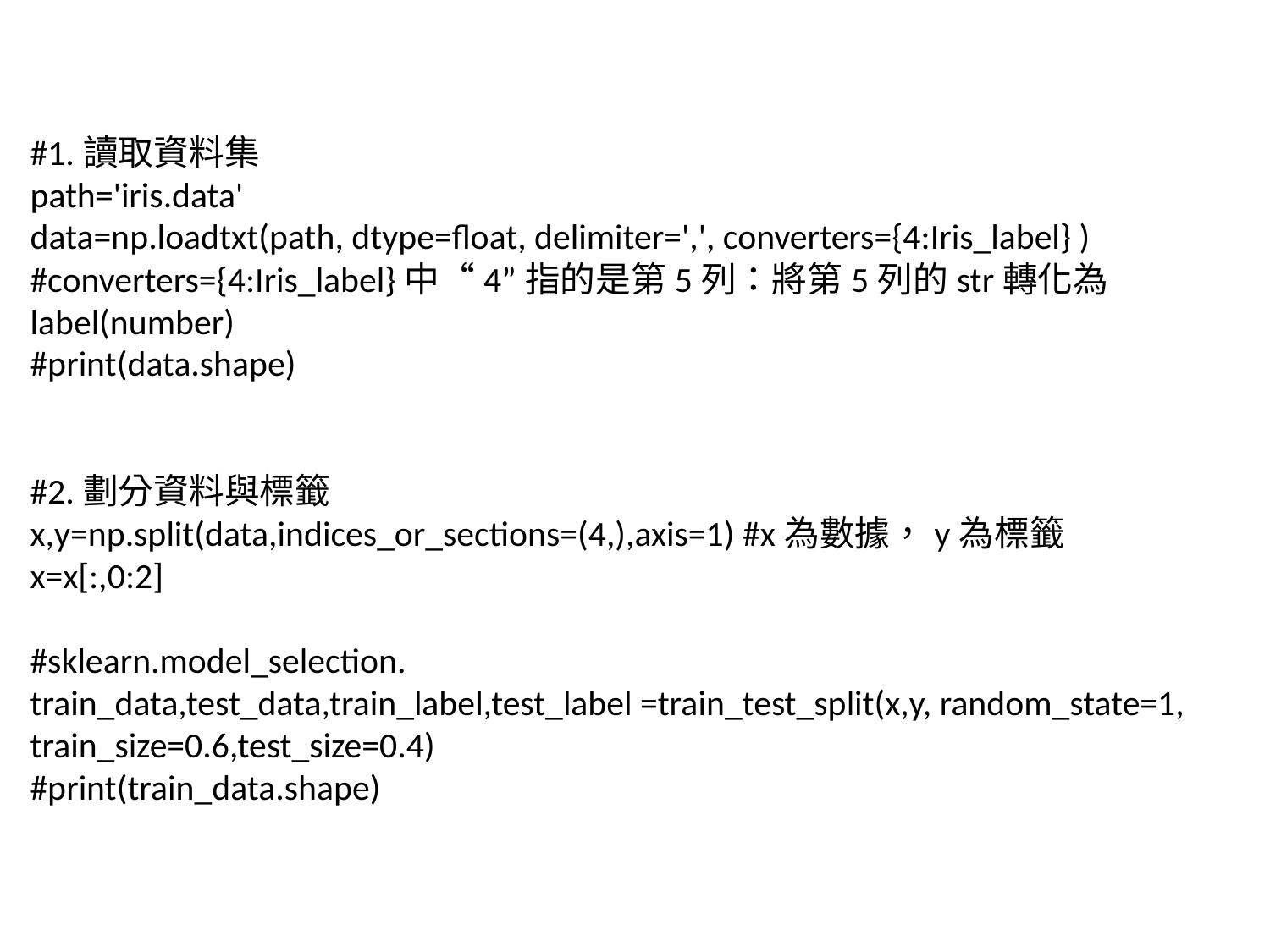

#1.讀取資料集
path='iris.data'
data=np.loadtxt(path, dtype=float, delimiter=',', converters={4:Iris_label} )
#converters={4:Iris_label}中“4”指的是第5列：將第5列的str轉化為label(number)
#print(data.shape)

#2.劃分資料與標籤
x,y=np.split(data,indices_or_sections=(4,),axis=1) #x為數據，y為標籤
x=x[:,0:2]
#sklearn.model_selection.
train_data,test_data,train_label,test_label =train_test_split(x,y, random_state=1, train_size=0.6,test_size=0.4)
#print(train_data.shape)